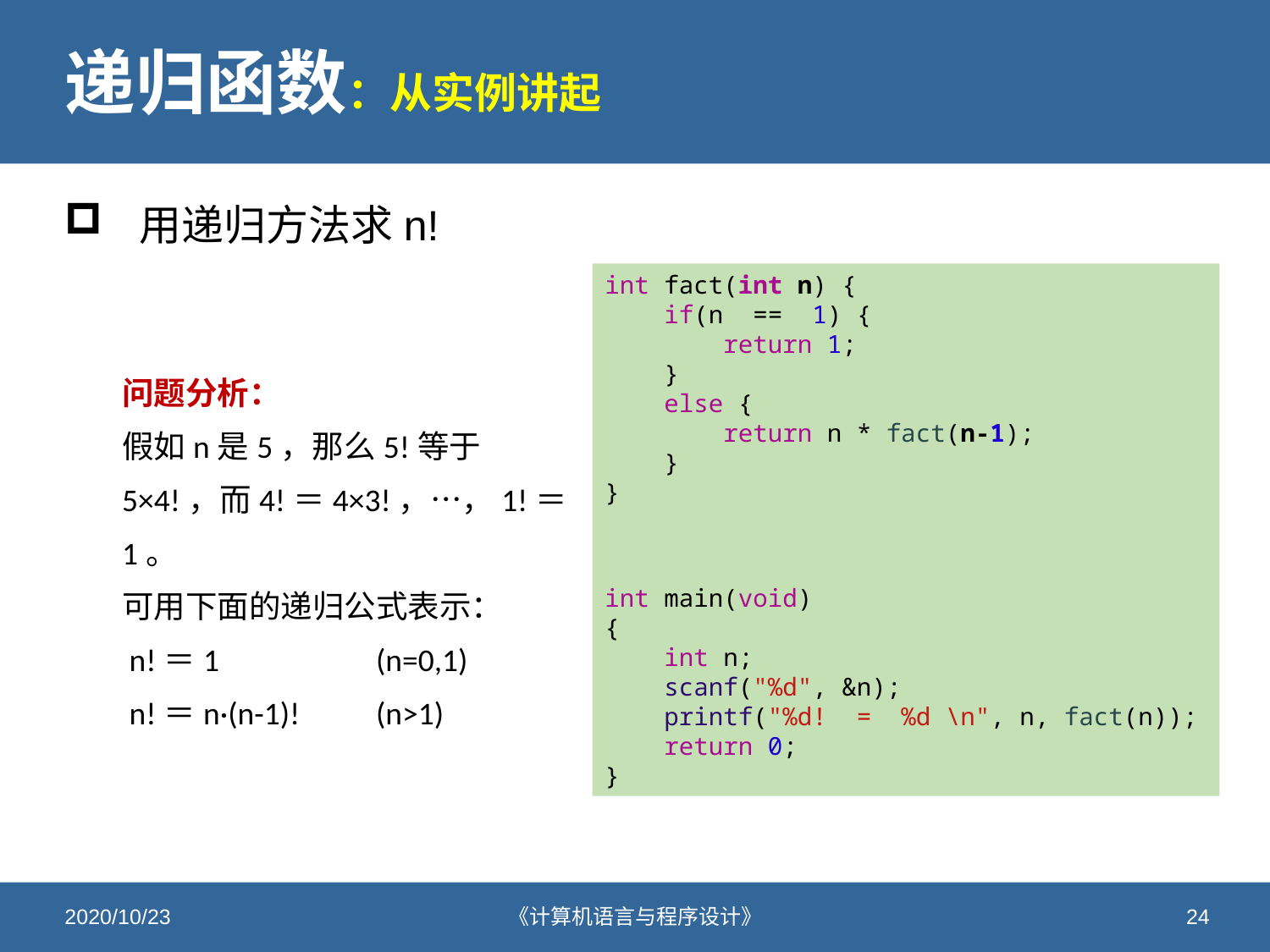

# 递归函数：从实例讲起
用递归方法求n!
int fact(int n) {
    if(n  ==  1) {
        return 1;
    }
    else {
        return n * fact(n-1);
    }
}

int main(void)
{
    int n;
    scanf("%d", &n);
    printf("%d!  =  %d \n", n, fact(n));
    return 0;
}
问题分析：
假如n是5，那么5!等于5×4!，而4!＝4×3!，…，1!＝1。
可用下面的递归公式表示：
 n!＝1		(n=0,1)
 n!＝n·(n-1)!   	(n>1)
2020/10/23
《计算机语言与程序设计》
24